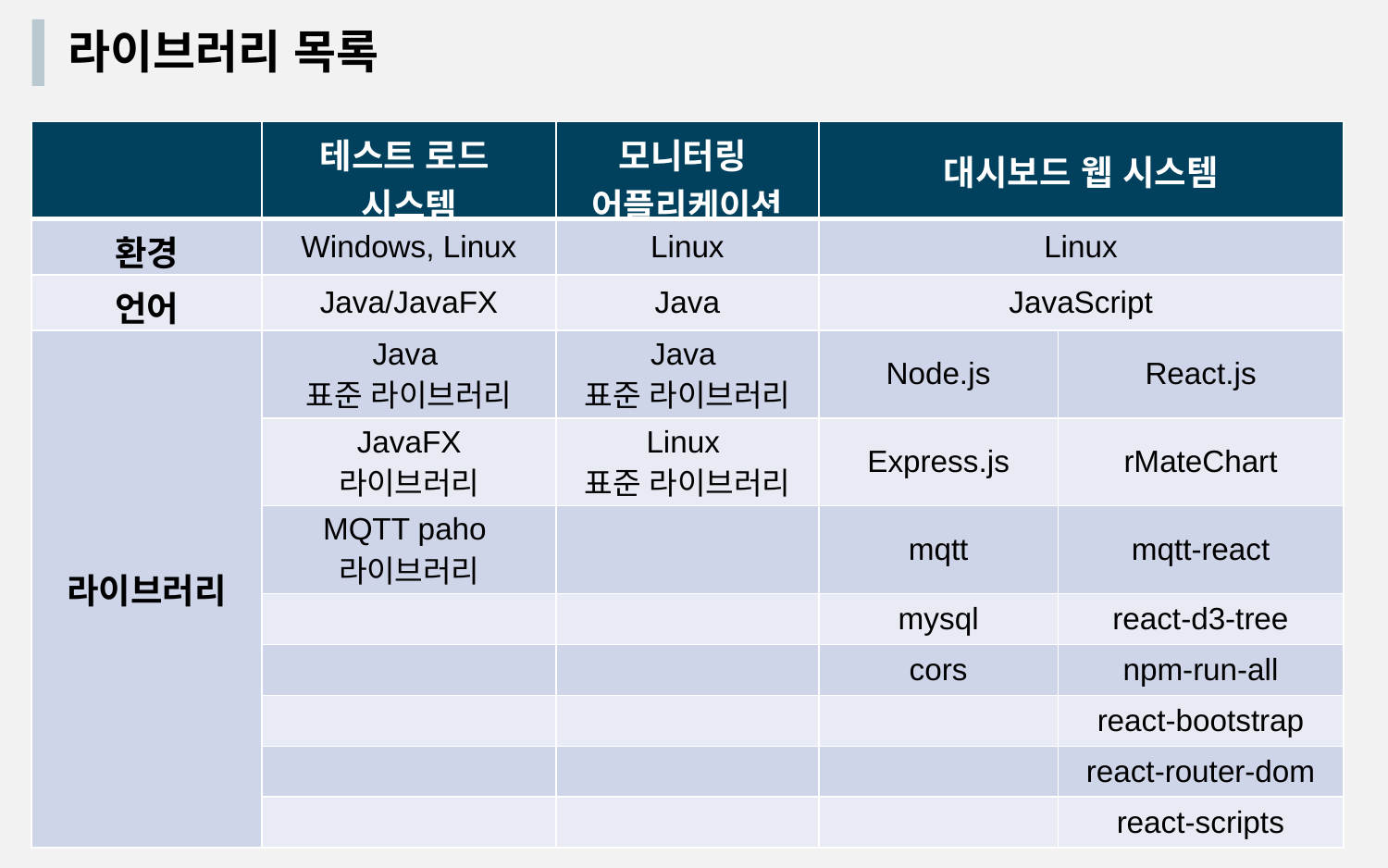

라이브러리 목록

|  | 테스트 로드 시스템 | 모니터링 어플리케이션 | 대시보드 웹 시스템 |  |
| --- | --- | --- | --- | --- |
| 환경 | Windows, Linux | Linux | Linux |  |
| 언어 | Java/JavaFX | Java | JavaScript |  |
| 라이브러리 | Java 표준 라이브러리 | Java 표준 라이브러리 | Node.js | React.js |
|  | JavaFX 라이브러리 | Linux 표준 라이브러리 | Express.js | rMateChart |
|  | MQTT paho 라이브러리 |  | mqtt | mqtt-react |
|  |  |  | mysql | react-d3-tree |
|  |  |  | cors | npm-run-all |
|  |  |  |  | react-bootstrap |
|  |  |  |  | react-router-dom |
|  |  |  |  | react-scripts |
Node.js Web Server
Express Framework
mqtt
mysql
cors
React Dashboard
mqtt-react
rMateChart
react-d3-tree
react-bootstrap

react-dom
react-router-dom
react-scripts
npm-run-all
Test Load System
-